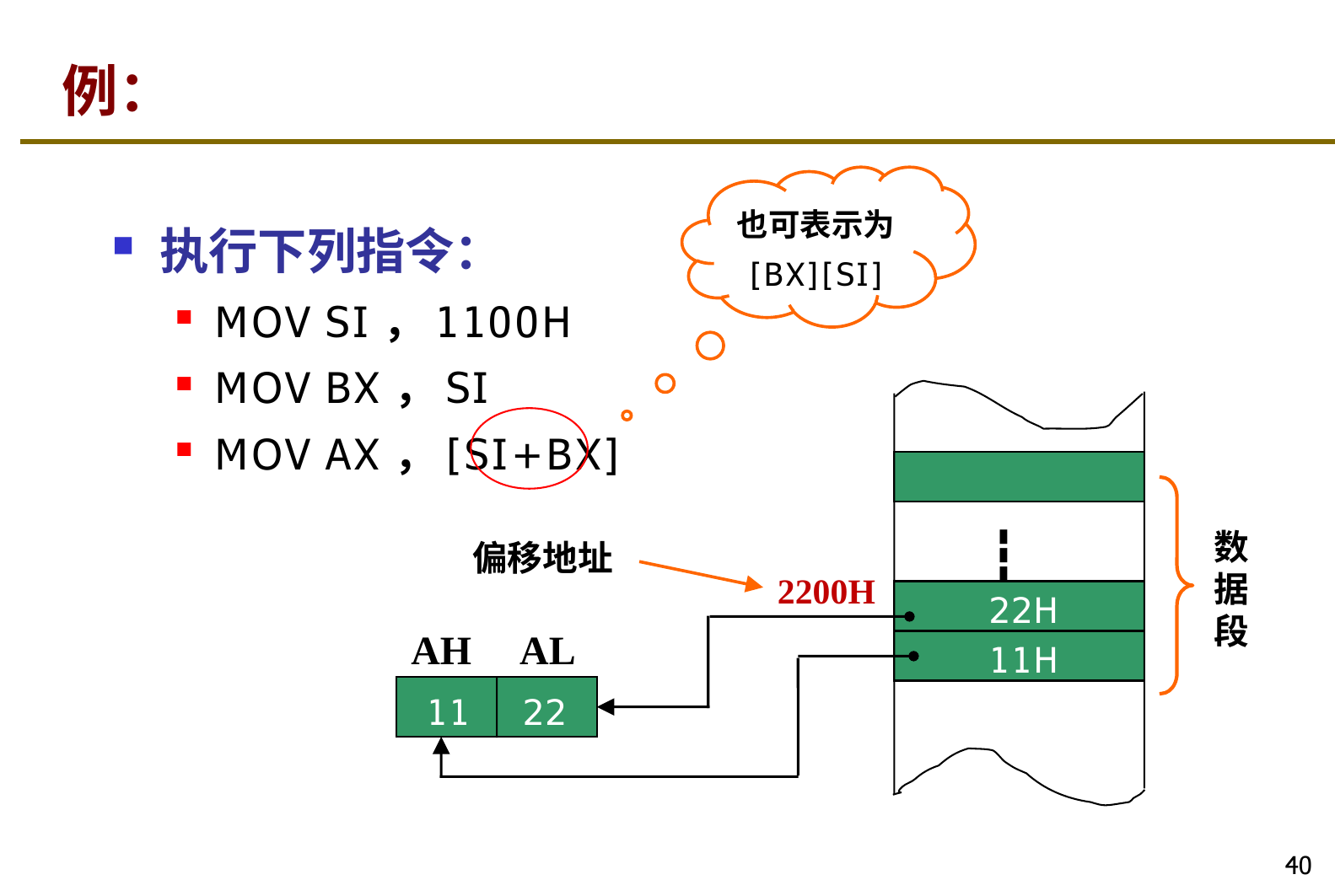

# 例：
也可表示为[BX][SI]
执行下列指令：
MOV SI，1100H
MOV BX，SI
MOV AX，[SI+BX]

数据段
┇
偏移地址

2200H

22H

AH     AL

11H

  11     22

40